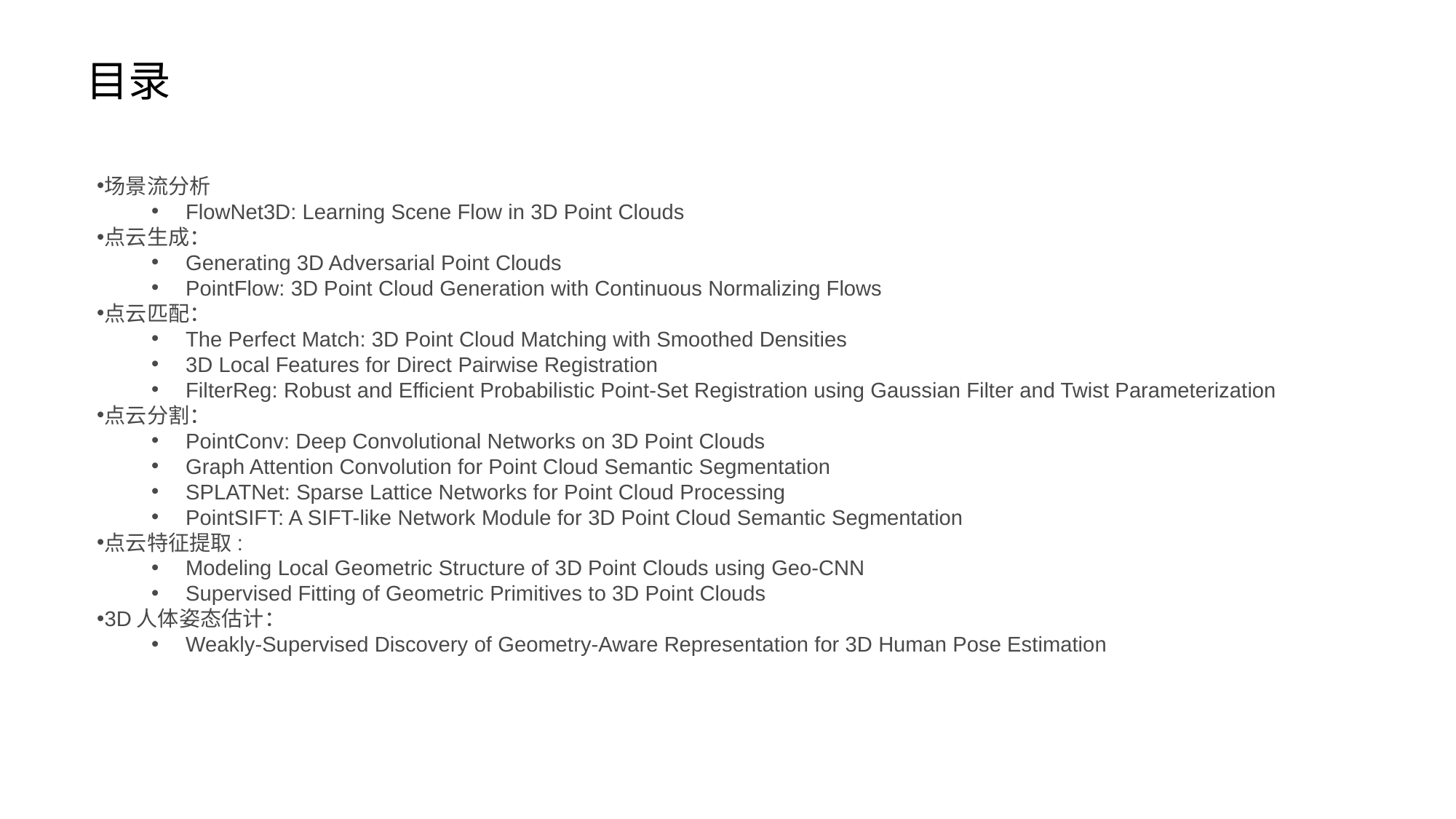

目录
场景流分析
FlowNet3D: Learning Scene Flow in 3D Point Clouds
点云生成：
Generating 3D Adversarial Point Clouds
PointFlow: 3D Point Cloud Generation with Continuous Normalizing Flows
点云匹配：
The Perfect Match: 3D Point Cloud Matching with Smoothed Densities
3D Local Features for Direct Pairwise Registration
FilterReg: Robust and Efficient Probabilistic Point-Set Registration using Gaussian Filter and Twist Parameterization
点云分割：
PointConv: Deep Convolutional Networks on 3D Point Clouds
Graph Attention Convolution for Point Cloud Semantic Segmentation
SPLATNet: Sparse Lattice Networks for Point Cloud Processing
PointSIFT: A SIFT-like Network Module for 3D Point Cloud Semantic Segmentation
点云特征提取:
Modeling Local Geometric Structure of 3D Point Clouds using Geo-CNN
Supervised Fitting of Geometric Primitives to 3D Point Clouds
3D人体姿态估计：
Weakly-Supervised Discovery of Geometry-Aware Representation for 3D Human Pose Estimation